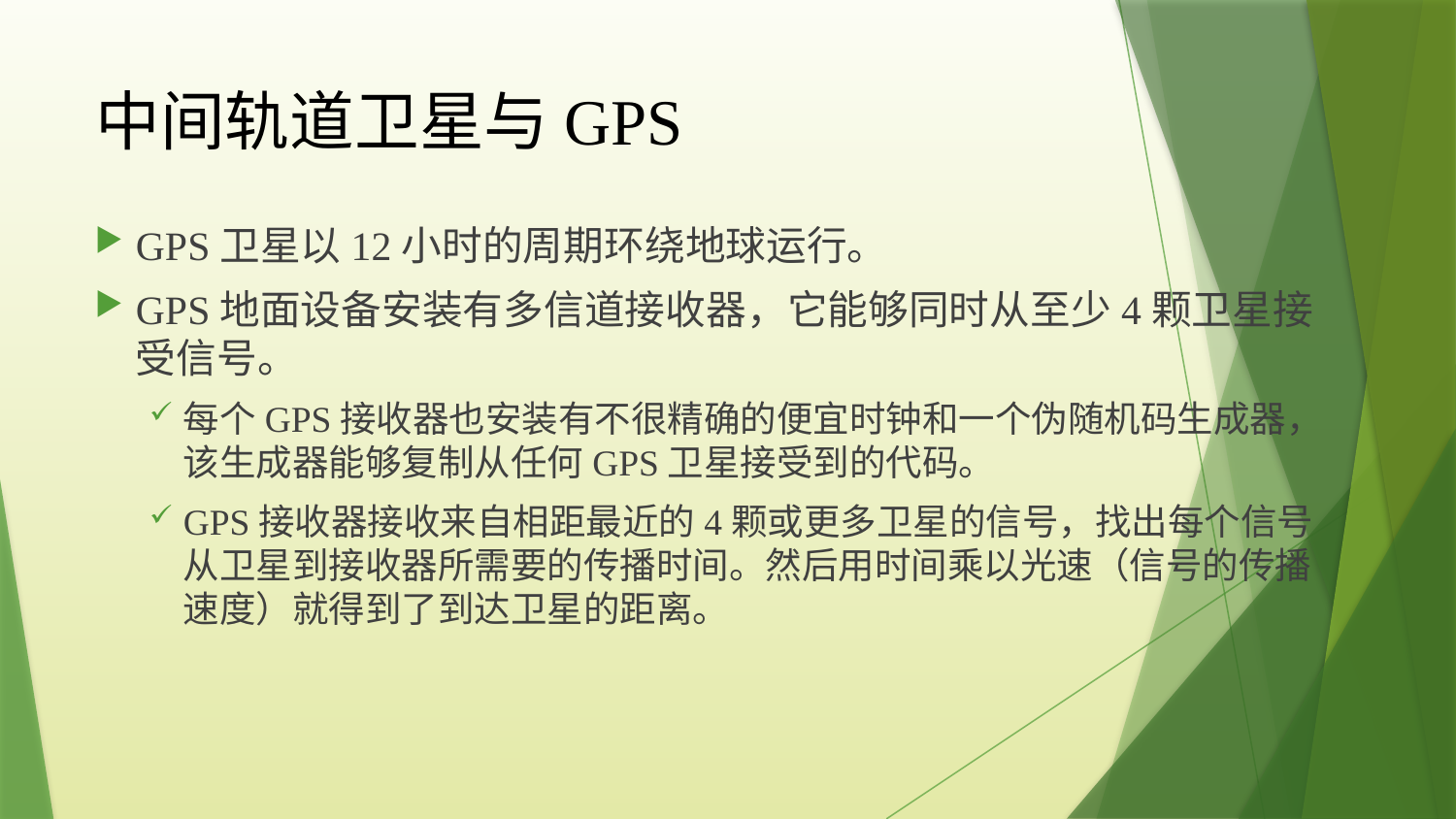

# 中间轨道卫星与GPS
GPS卫星以12小时的周期环绕地球运行。
GPS地面设备安装有多信道接收器，它能够同时从至少4颗卫星接受信号。
每个GPS接收器也安装有不很精确的便宜时钟和一个伪随机码生成器，该生成器能够复制从任何GPS卫星接受到的代码。
GPS接收器接收来自相距最近的4颗或更多卫星的信号，找出每个信号从卫星到接收器所需要的传播时间。然后用时间乘以光速（信号的传播速度）就得到了到达卫星的距离。